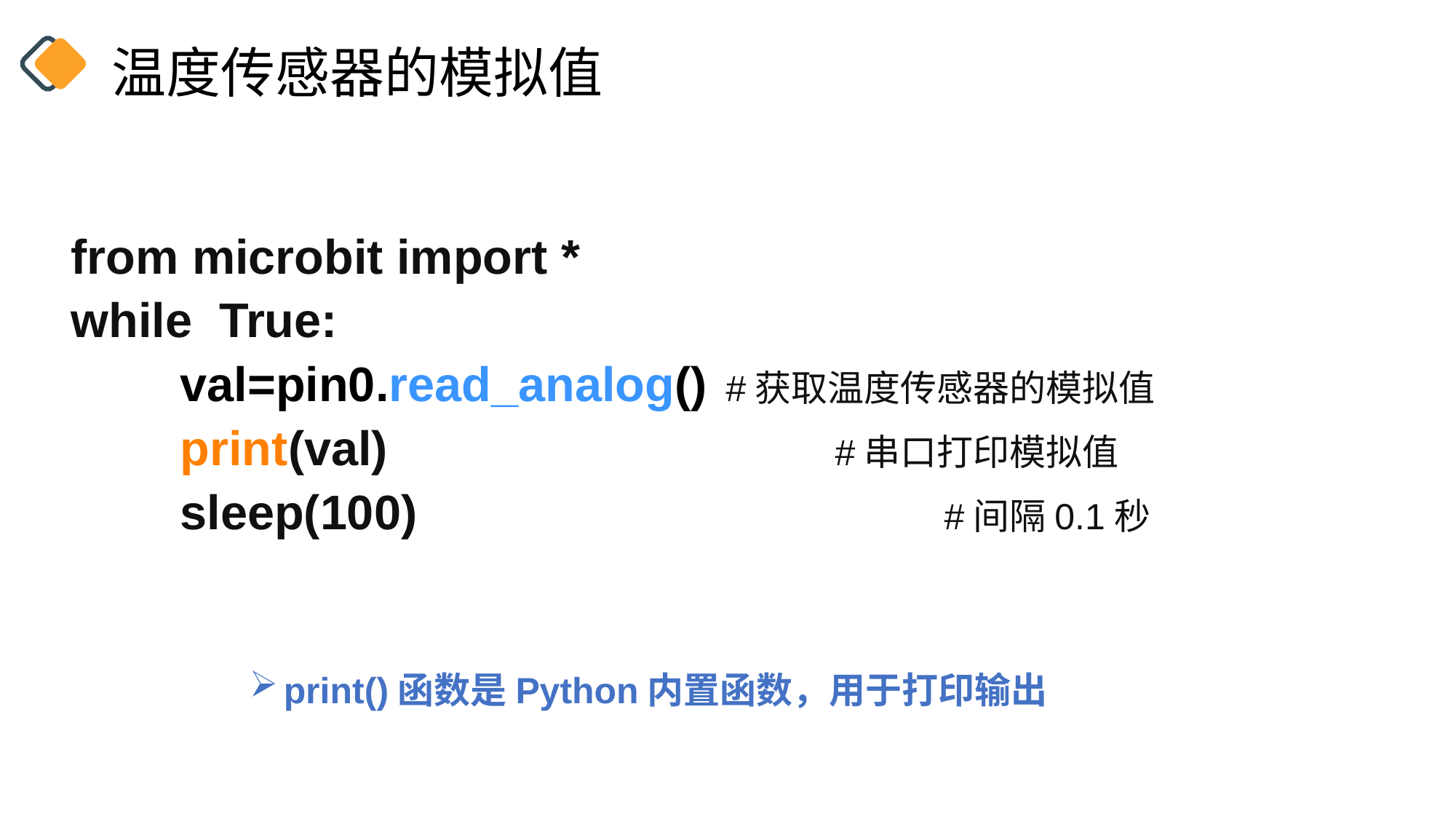

温度传感器的模拟值

from microbit import *
while  True:
	val=pin0.read_analog()	#获取温度传感器的模拟值
	print(val)					#串口打印模拟值
	sleep(100)					#间隔0.1秒
print()函数是Python内置函数，用于打印输出